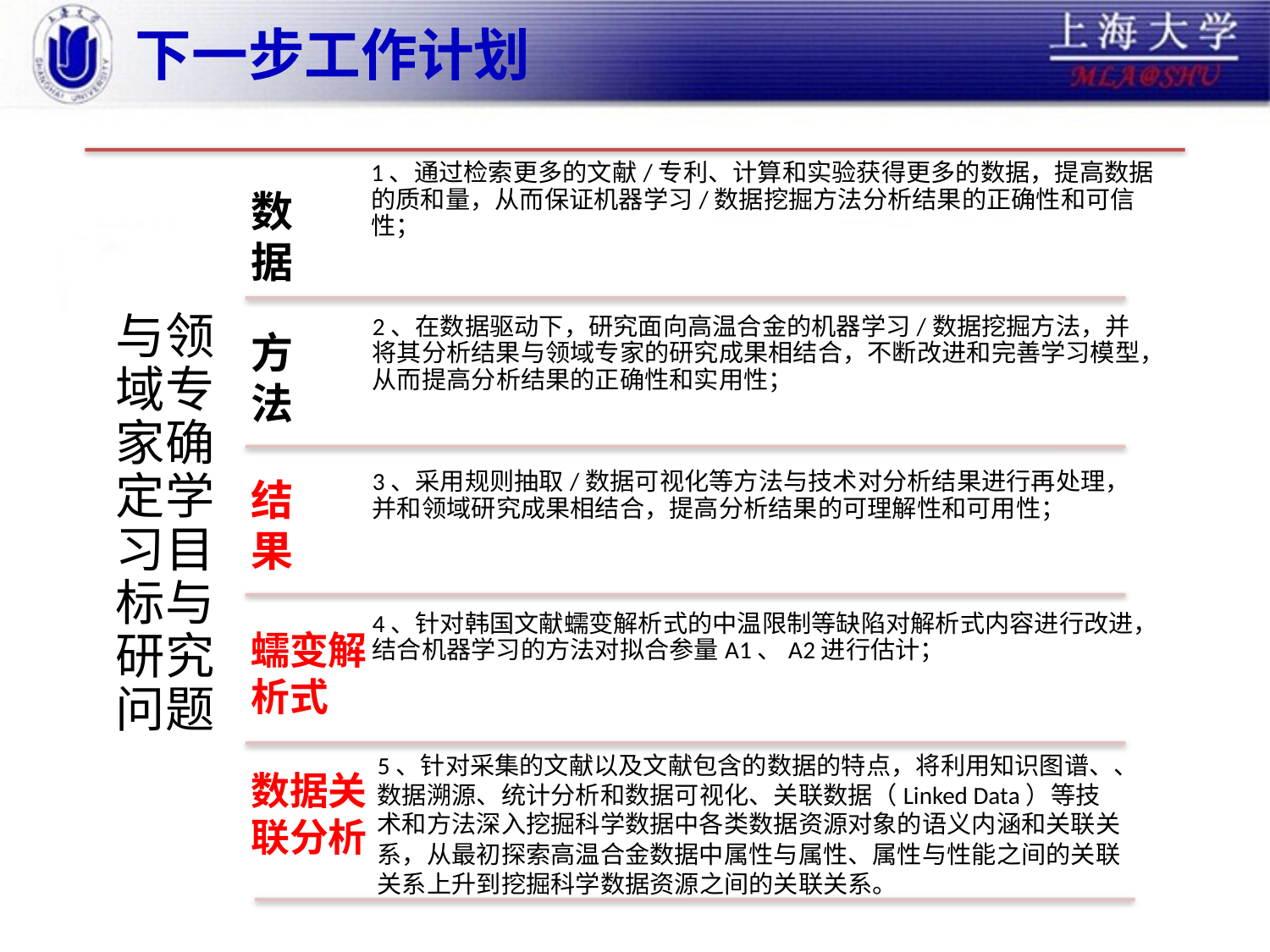

# 下一步工作计划
与领域专家确定学习目标与研究问题
1、通过检索更多的文献/专利、计算和实验获得更多的数据，提高数据的质和量，从而保证机器学习/数据挖掘方法分析结果的正确性和可信性；
2、在数据驱动下，研究面向高温合金的机器学习/数据挖掘方法，并将其分析结果与领域专家的研究成果相结合，不断改进和完善学习模型，从而提高分析结果的正确性和实用性；
3、采用规则抽取/数据可视化等方法与技术对分析结果进行再处理，并和领域研究成果相结合，提高分析结果的可理解性和可用性；
4、针对韩国文献蠕变解析式的中温限制等缺陷对解析式内容进行改进，结合机器学习的方法对拟合参量A1、A2进行估计；

数
据
方法
结果
蠕变解析式
5、针对采集的文献以及文献包含的数据的特点，将利用知识图谱、、数据溯源、统计分析和数据可视化、关联数据（Linked Data）等技术和方法深入挖掘科学数据中各类数据资源对象的语义内涵和关联关系，从最初探索高温合金数据中属性与属性、属性与性能之间的关联关系上升到挖掘科学数据资源之间的关联关系。
数据关联分析